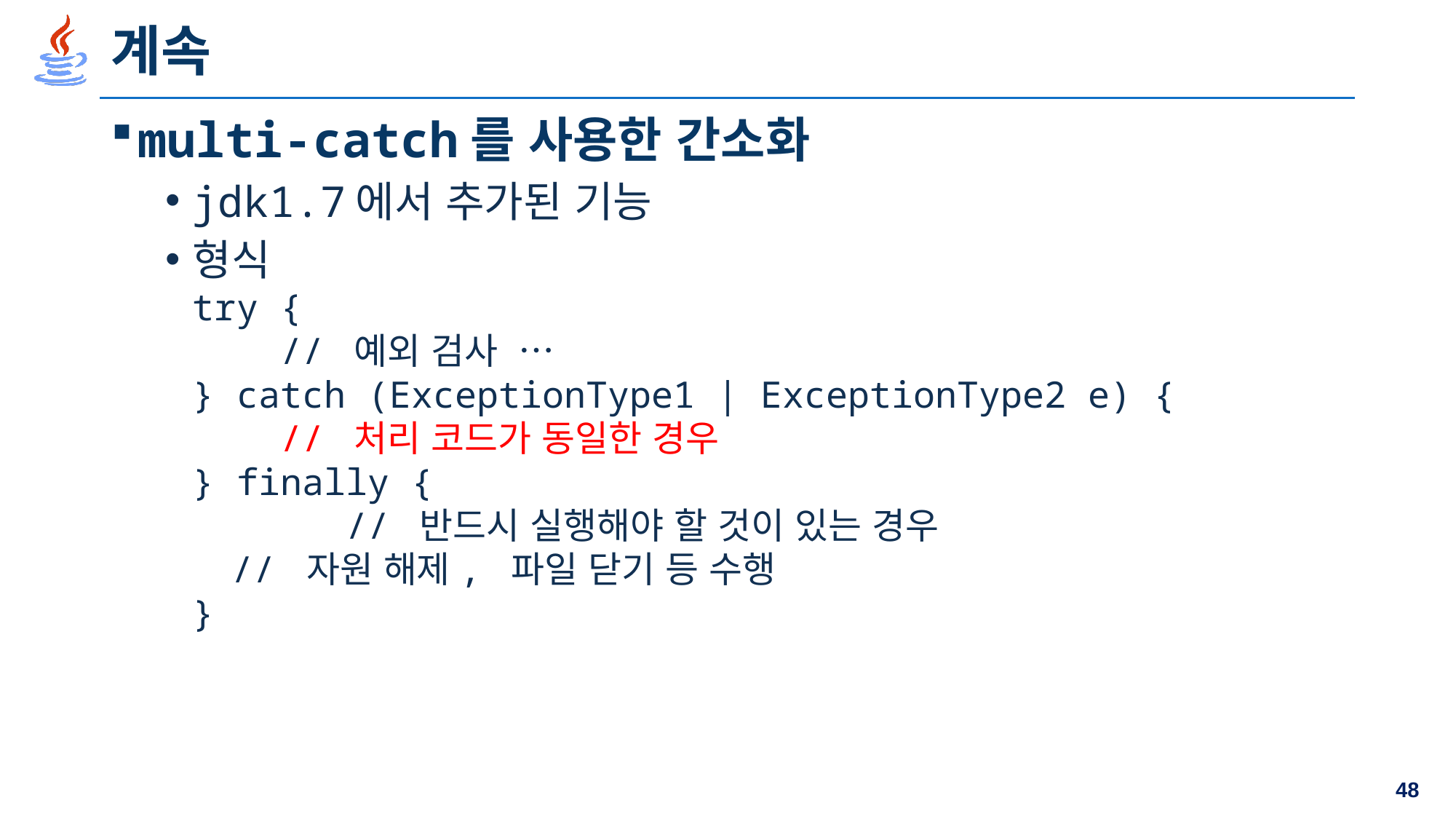

# 계속
multi-catch를 사용한 간소화
jdk1.7에서 추가된 기능
형식
try {
    // 예외 검사  …
} catch (ExceptionType1 | ExceptionType2 e) {
    // 처리 코드가 동일한 경우
} finally {
	  // 반드시 실행해야 할 것이 있는 경우
   // 자원 해제, 파일 닫기 등 수행
}

48